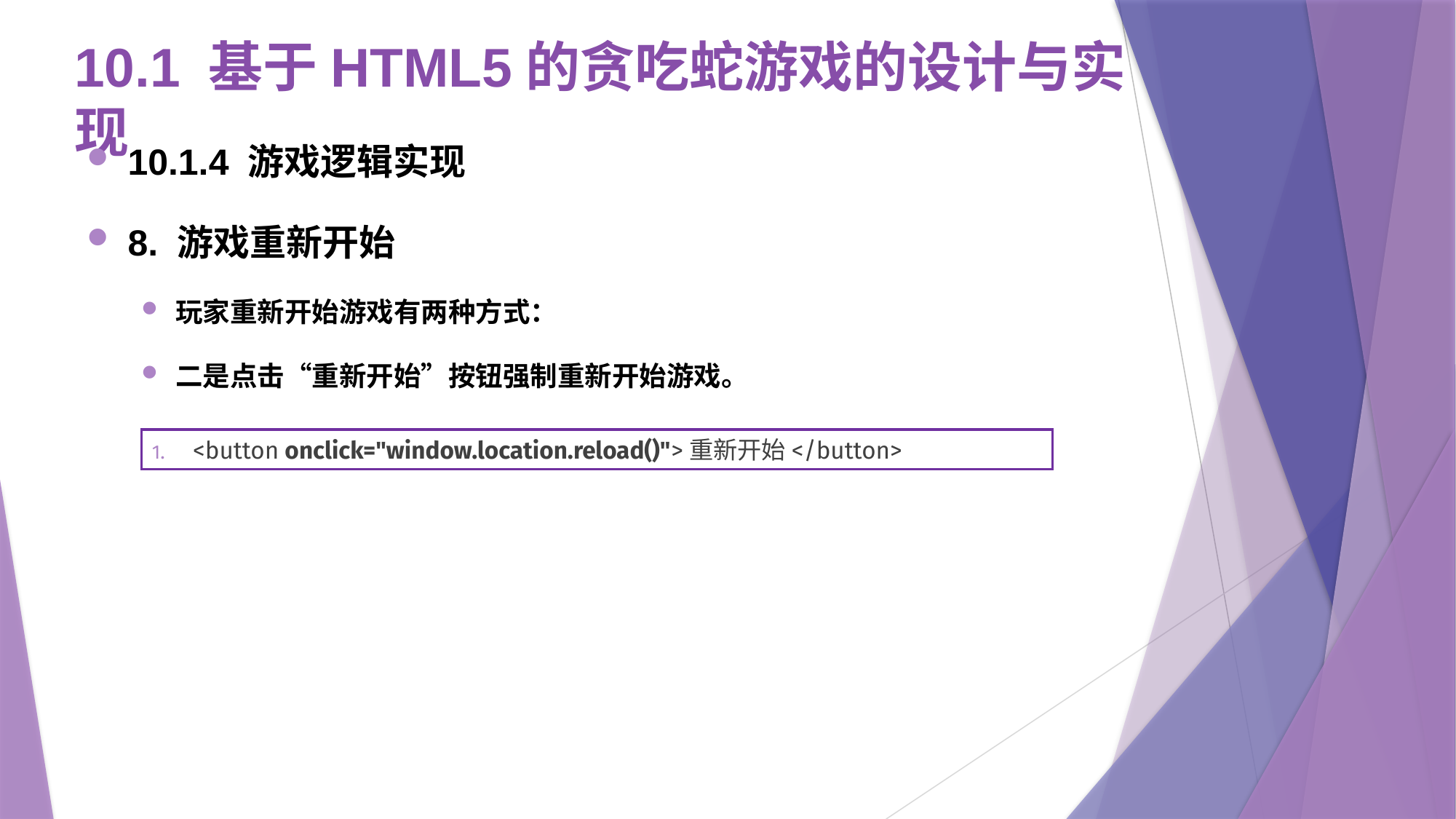

# 10.1 基于HTML5的贪吃蛇游戏的设计与实现
10.1.4 游戏逻辑实现
8. 游戏重新开始
玩家重新开始游戏有两种方式：
二是点击“重新开始”按钮强制重新开始游戏。
<button onclick="window.location.reload()">重新开始</button>